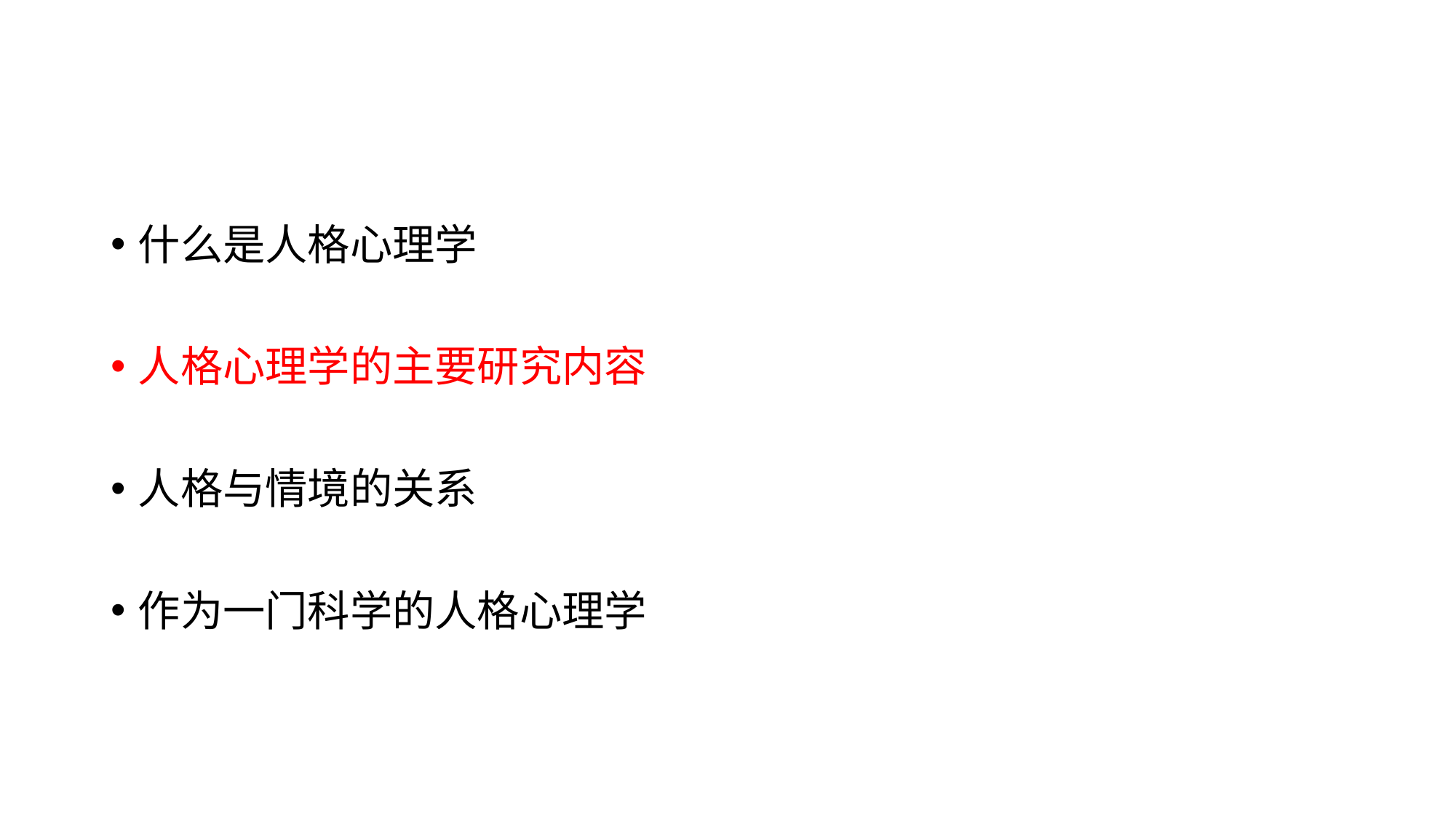

#
什么是人格心理学

人格心理学的主要研究内容

人格与情境的关系

作为一门科学的人格心理学